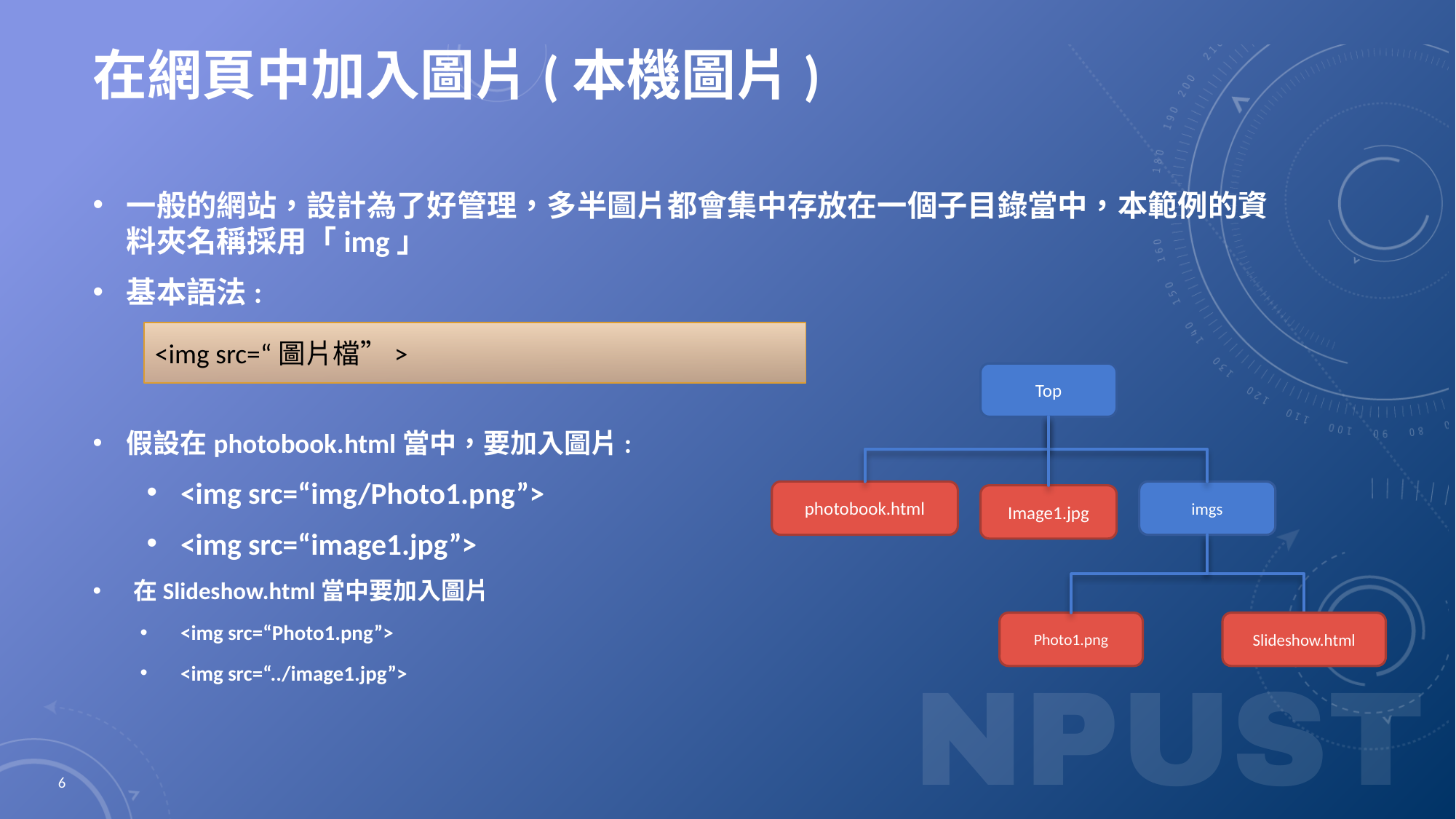

# 在網頁中加入圖片(本機圖片)
一般的網站，設計為了好管理，多半圖片都會集中存放在一個子目錄當中，本範例的資料夾名稱採用「img」
基本語法:

假設在photobook.html當中，要加入圖片:
<img src=“img/Photo1.png”>
<img src=“image1.jpg”>
在Slideshow.html當中要加入圖片
<img src=“Photo1.png”>
<img src=“../image1.jpg”>

<img src=“圖片檔”>

Top
photobook.html
imgs
Image1.jpg
Photo1.png
Slideshow.html

6